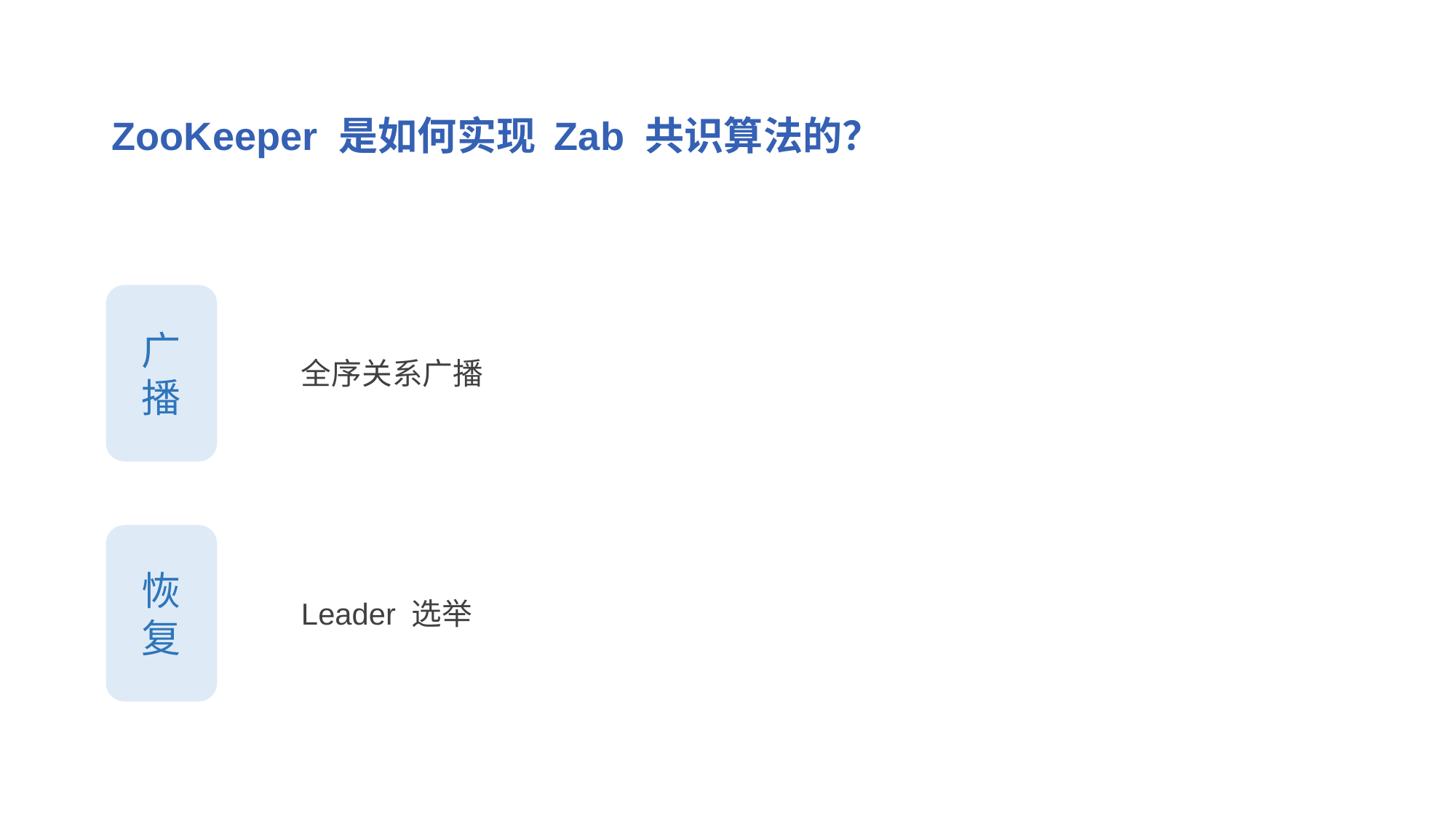

ZooKeeper 是如何实现 Zab 共识算法的？
广播
全序关系广播
恢复
Leader 选举